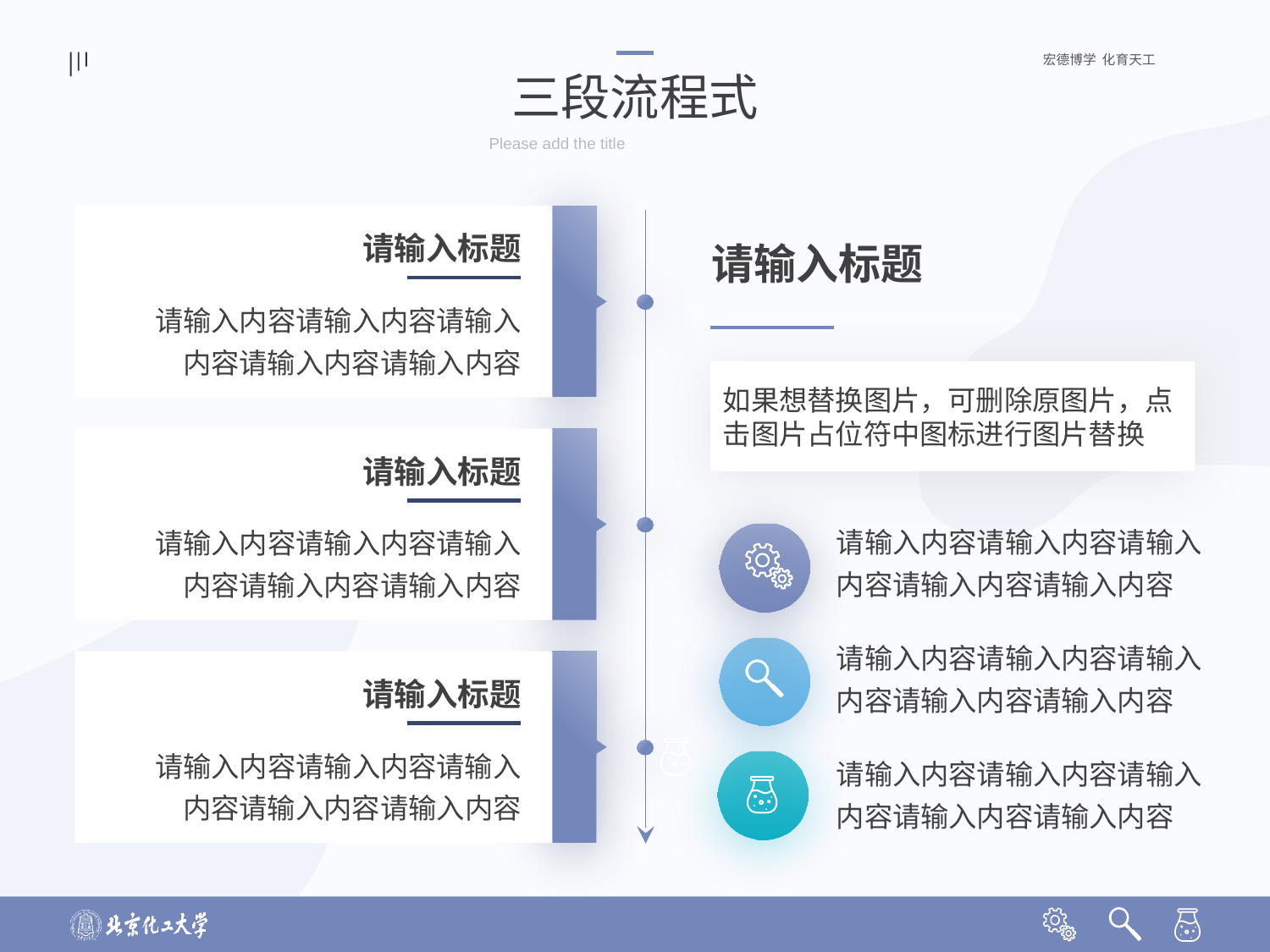

三段流程式
Please add the title
请输入标题
请输入标题

请输入内容请输入内容请输入内容请输入内容请输入内容

如果想替换图片，可删除原图片，点击图片占位符中图标进行图片替换
请输入标题

请输入内容请输入内容请输入内容请输入内容请输入内容

请输入内容请输入内容请输入内容请输入内容请输入内容

请输入内容请输入内容请输入内容请输入内容请输入内容

请输入标题

请输入内容请输入内容请输入内容请输入内容请输入内容

请输入内容请输入内容请输入内容请输入内容请输入内容